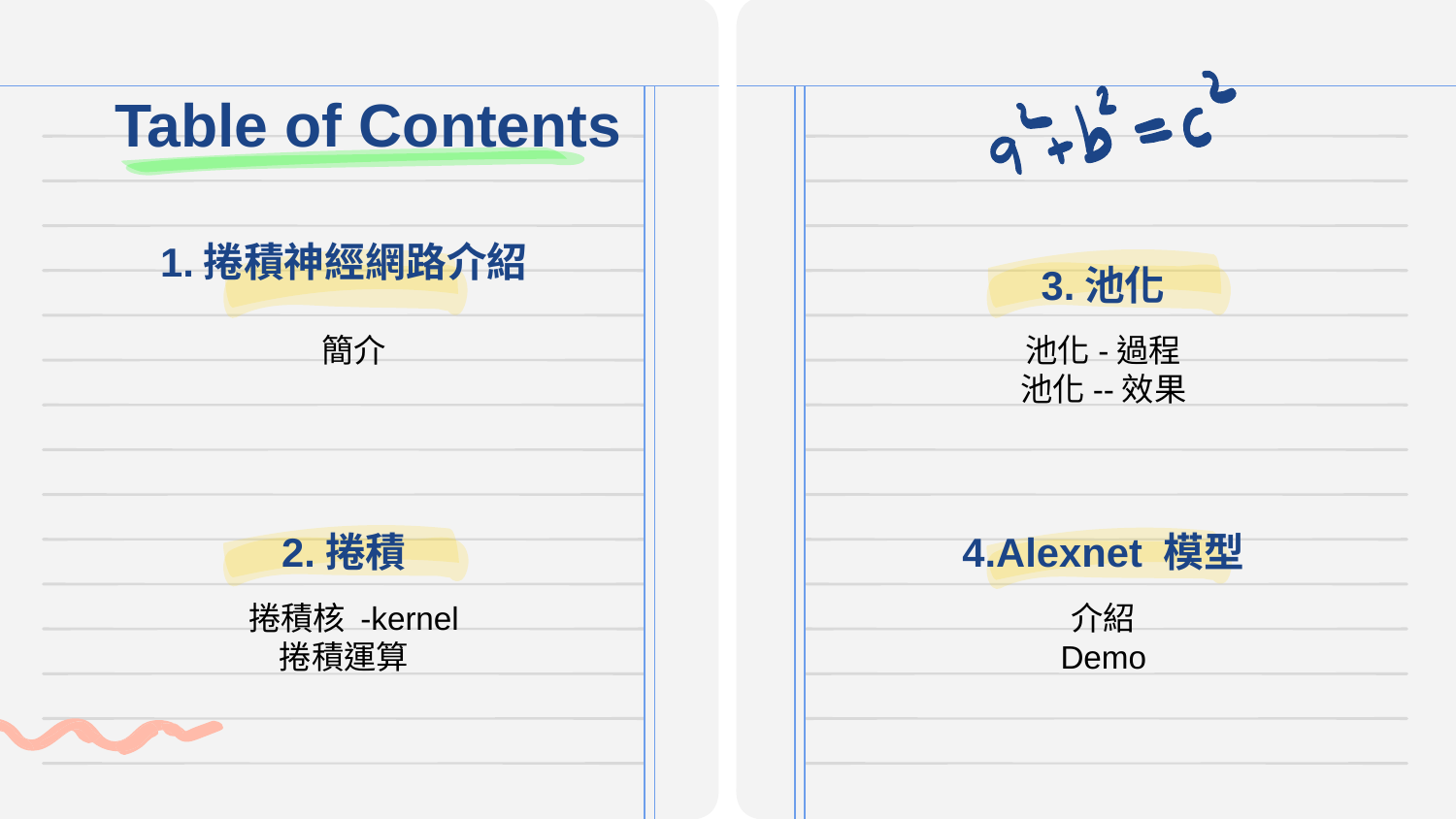

# Table of Contents

1.捲積神經網路介紹

3.池化
簡介
池化-過程
池化--效果

2.捲積
4.Alexnet 模型
捲積核 -kernel
捲積運算

介紹
Demo